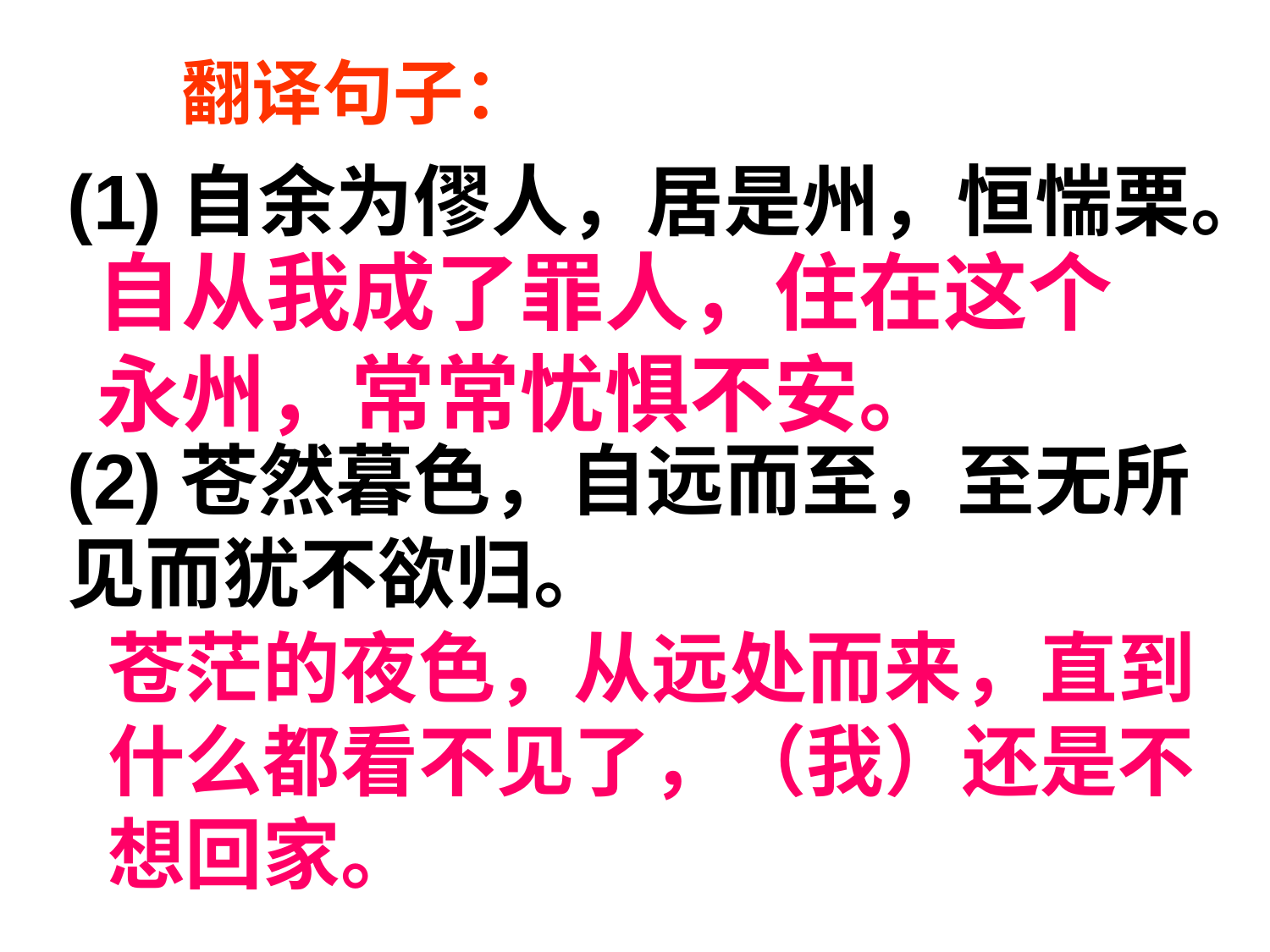

翻译句子：
(1)自余为僇人，居是州，恒惴栗。

(2)苍然暮色，自远而至，至无所见而犹不欲归。

自从我成了罪人，住在这个永州，常常忧惧不安。
苍茫的夜色，从远处而来，直到什么都看不见了，（我）还是不想回家。